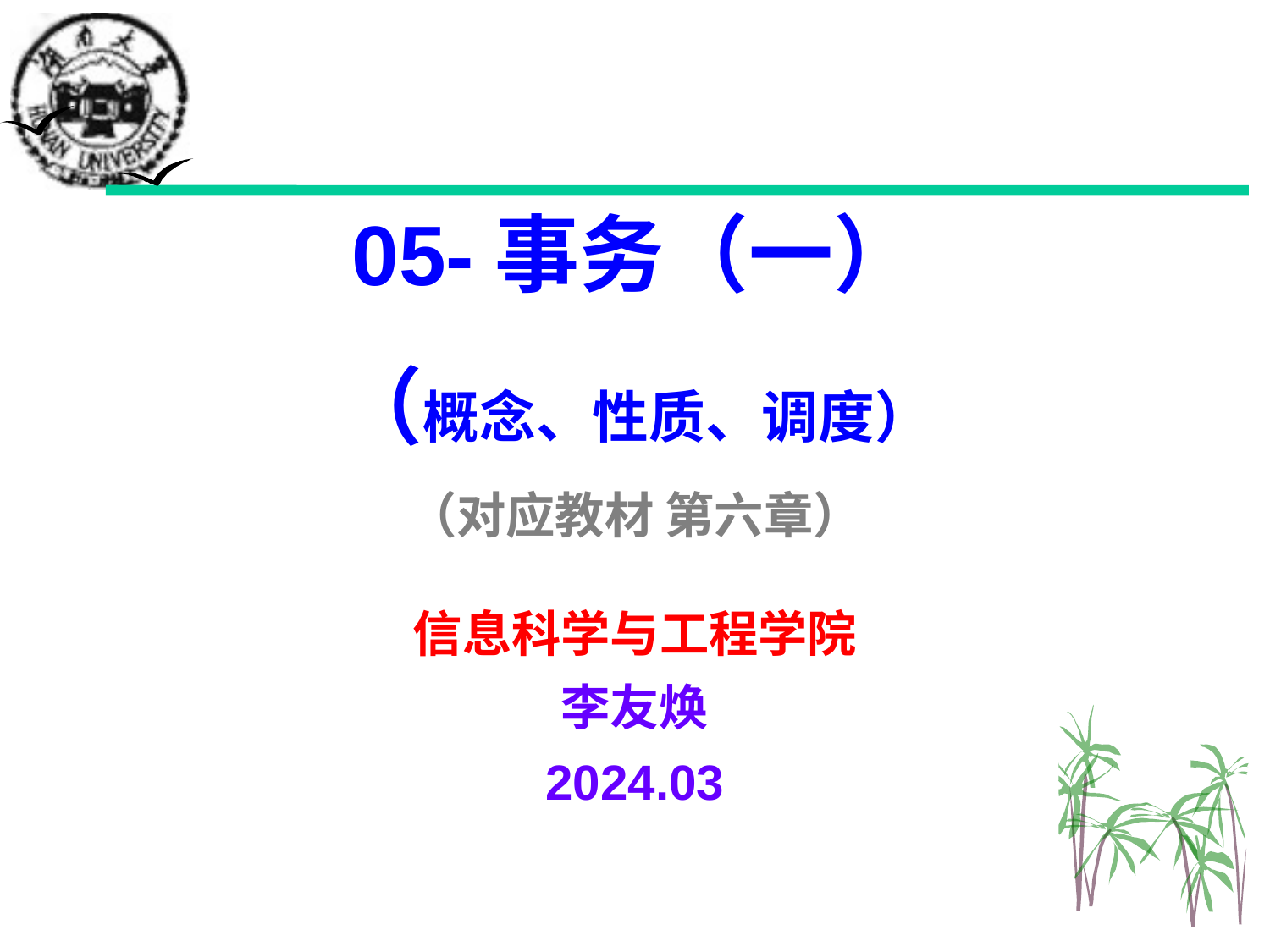

# 05-事务（一） （概念、性质、调度） （对应教材 第六章）
信息科学与工程学院
李友焕
2024.03